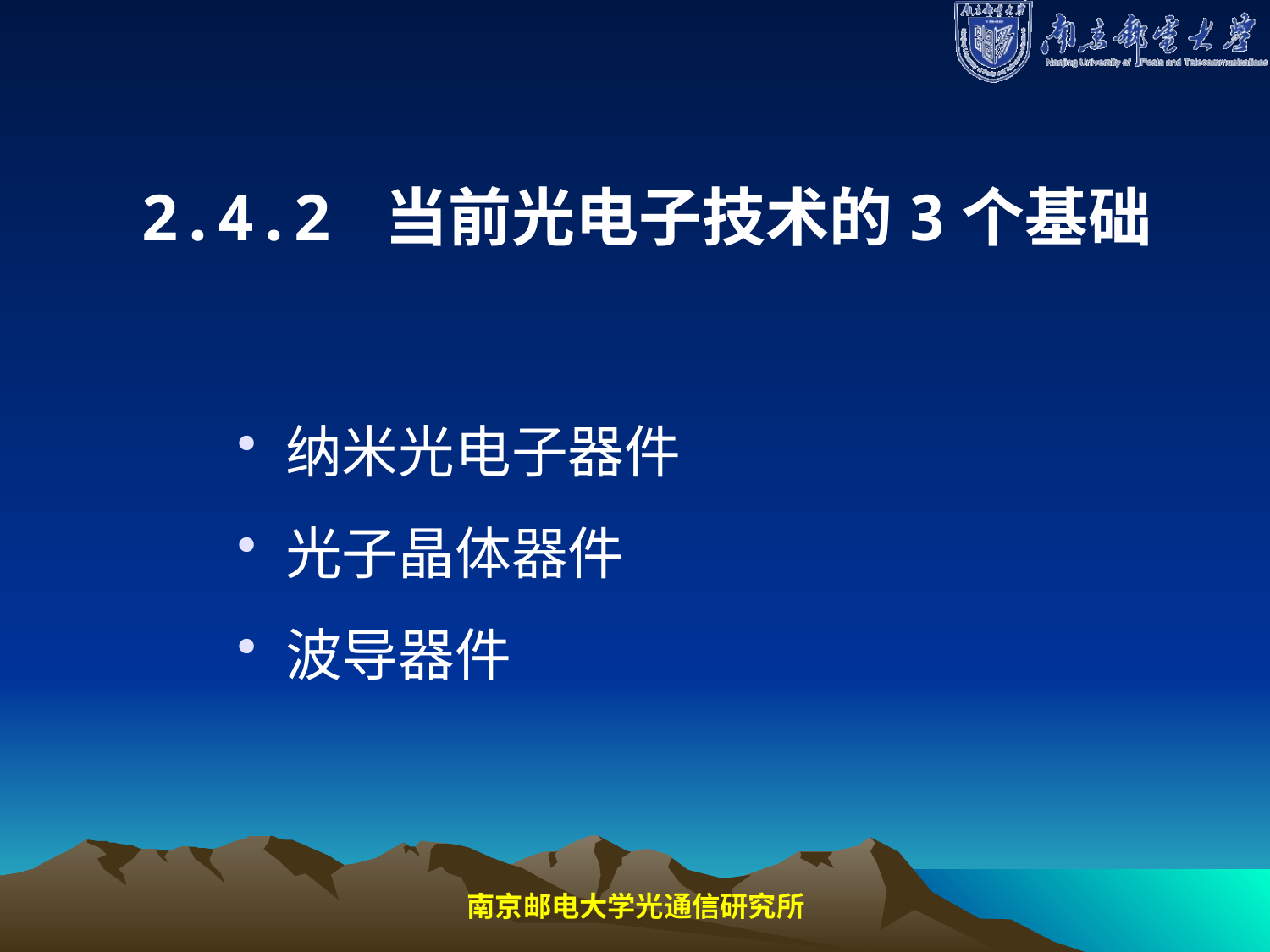

# 2.4.2 当前光电子技术的3个基础
纳米光电子器件
光子晶体器件
波导器件

南京邮电大学光通信研究所

10